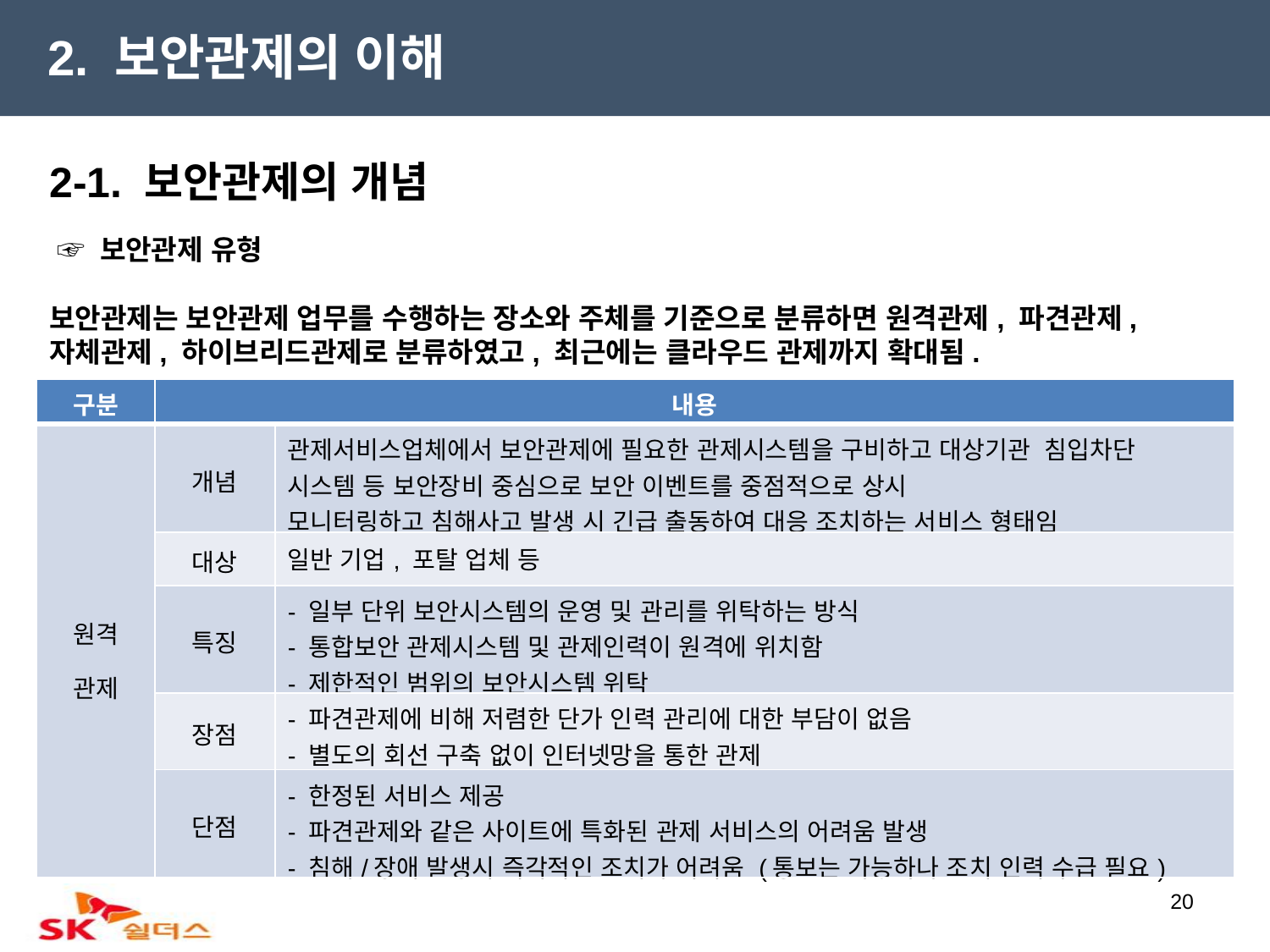

2. 보안관제의 이해
2-1. 보안관제의 개념
 ☞ 보안관제 유형
보안관제는 보안관제 업무를 수행하는 장소와 주체를 기준으로 분류하면 원격관제, 파견관제, 자체관제, 하이브리드관제로 분류하였고, 최근에는 클라우드 관제까지 확대됨.
| 구분 | 내용 |  |
| --- | --- | --- |
| 원격 관제 | 개념 | 관제서비스업체에서 보안관제에 필요한 관제시스템을 구비하고 대상기관 침입차단 시스템 등 보안장비 중심으로 보안 이벤트를 중점적으로 상시 모니터링하고 침해사고 발생 시 긴급 출동하여 대응 조치하는 서비스 형태임 |
|  | 대상 | 일반 기업, 포탈 업체 등 |
|  | 특징 | - 일부 단위 보안시스템의 운영 및 관리를 위탁하는 방식 - 통합보안 관제시스템 및 관제인력이 원격에 위치함 - 제한적인 범위의 보안시스템 위탁 |
|  | 장점 | - 파견관제에 비해 저렴한 단가 인력 관리에 대한 부담이 없음 - 별도의 회선 구축 없이 인터넷망을 통한 관제 |
|  | 단점 | - 한정된 서비스 제공 - 파견관제와 같은 사이트에 특화된 관제 서비스의 어려움 발생 - 침해/장애 발생시 즉각적인 조치가 어려움 (통보는 가능하나 조치 인력 수급 필요) |
20